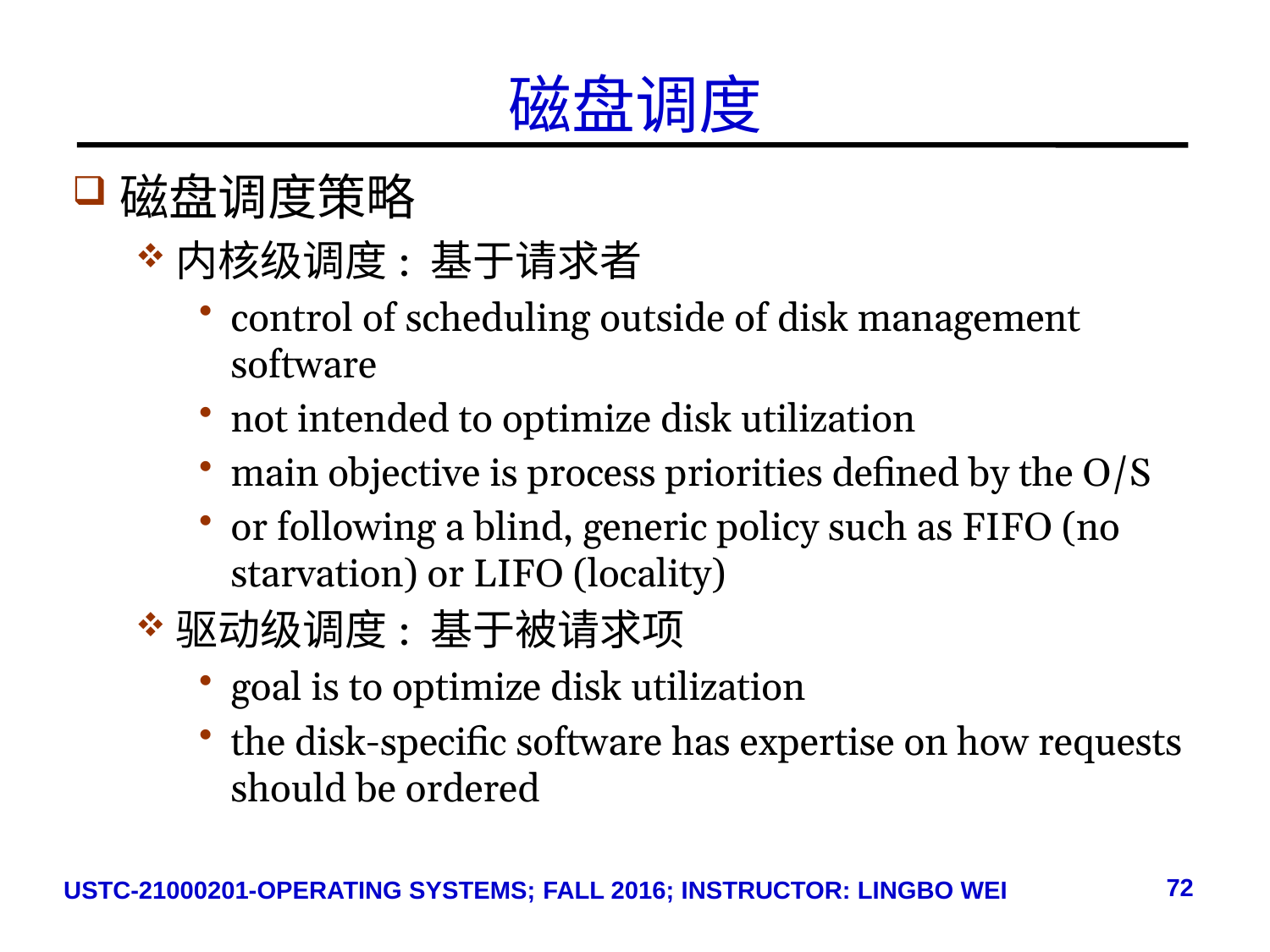

# 磁盘调度
磁盘调度策略
内核级调度: 基于请求者
control of scheduling outside of disk management software
not intended to optimize disk utilization
main objective is process priorities defined by the O/S
or following a blind, generic policy such as FIFO (no starvation) or LIFO (locality)
驱动级调度: 基于被请求项
goal is to optimize disk utilization
the disk-specific software has expertise on how requests should be ordered
72
USTC-21000201-OPERATING SYSTEMS; FALL 2016; INSTRUCTOR: LINGBO WEI